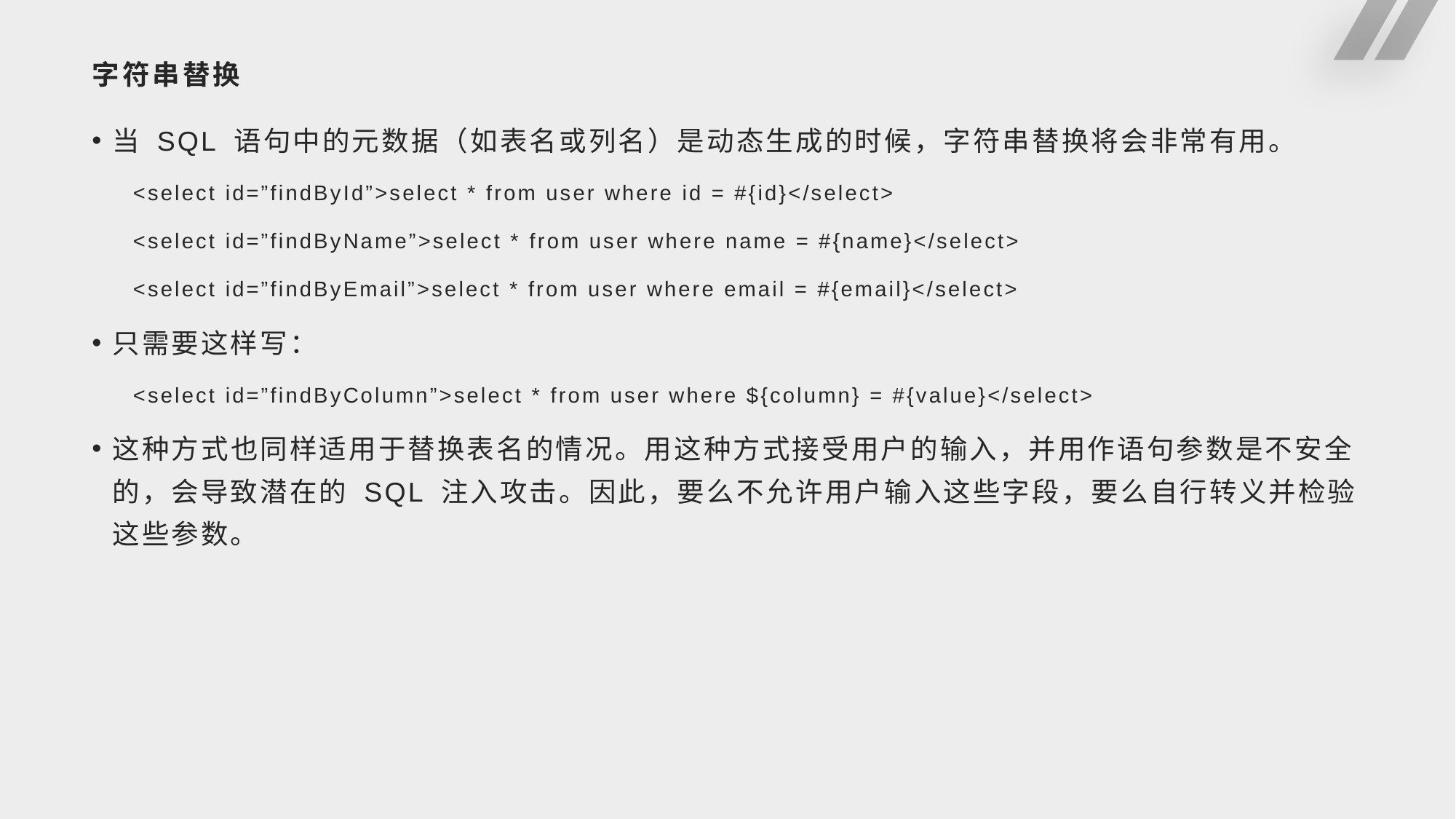

# 字符串替换
当 SQL 语句中的元数据（如表名或列名）是动态生成的时候，字符串替换将会非常有用。
<select id=”findById”>select * from user where id = #{id}</select>
<select id=”findByName”>select * from user where name = #{name}</select>
<select id=”findByEmail”>select * from user where email = #{email}</select>
只需要这样写：
<select id=”findByColumn”>select * from user where ${column} = #{value}</select>
这种方式也同样适用于替换表名的情况。用这种方式接受用户的输入，并用作语句参数是不安全的，会导致潜在的 SQL 注入攻击。因此，要么不允许用户输入这些字段，要么自行转义并检验这些参数。